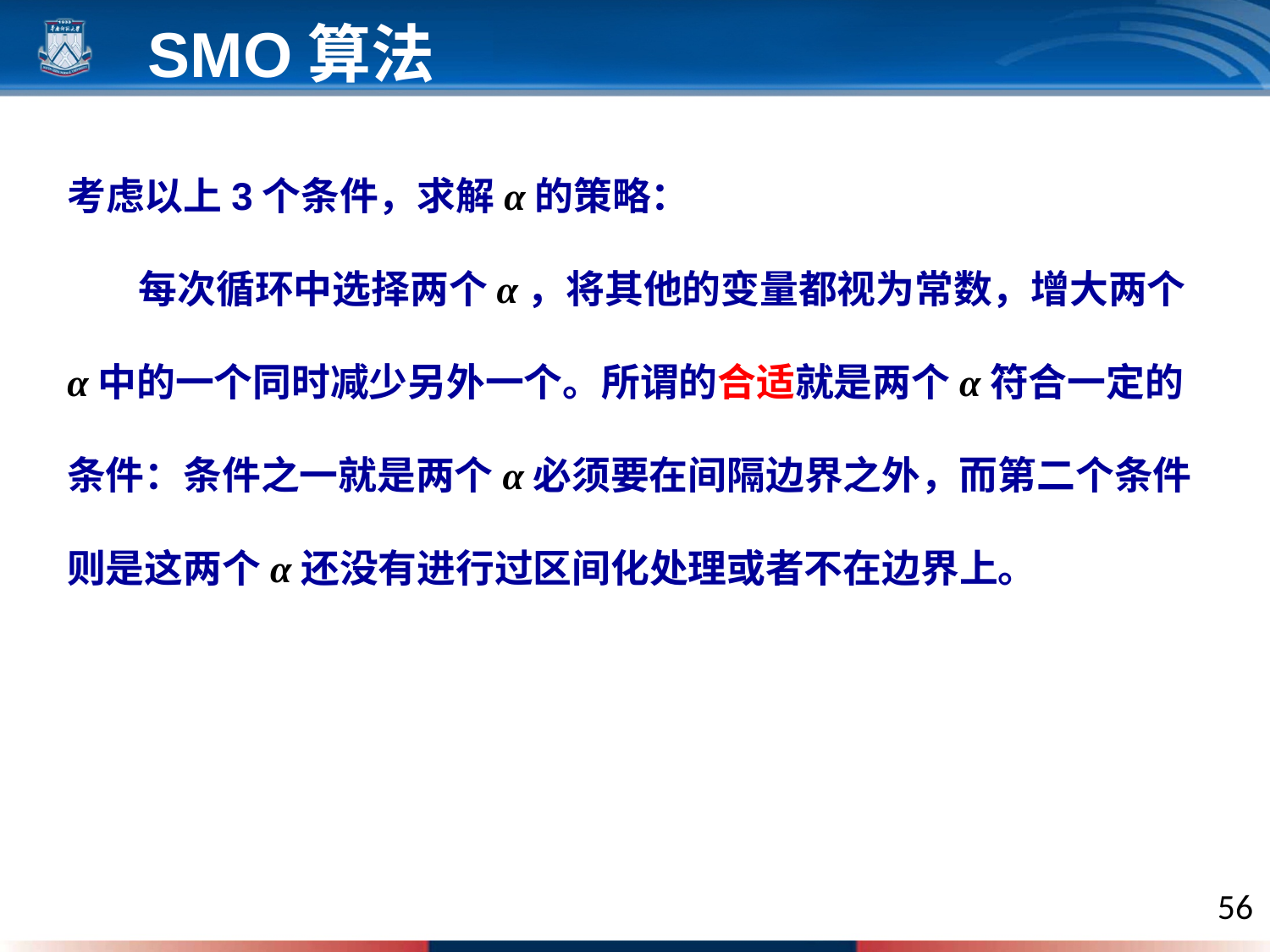

SMO算法
考虑以上3个条件，求解α的策略：
       每次循环中选择两个α，将其他的变量都视为常数，增大两个α中的一个同时减少另外一个。所谓的合适就是两个α符合一定的条件：条件之一就是两个α必须要在间隔边界之外，而第二个条件则是这两个α还没有进行过区间化处理或者不在边界上。